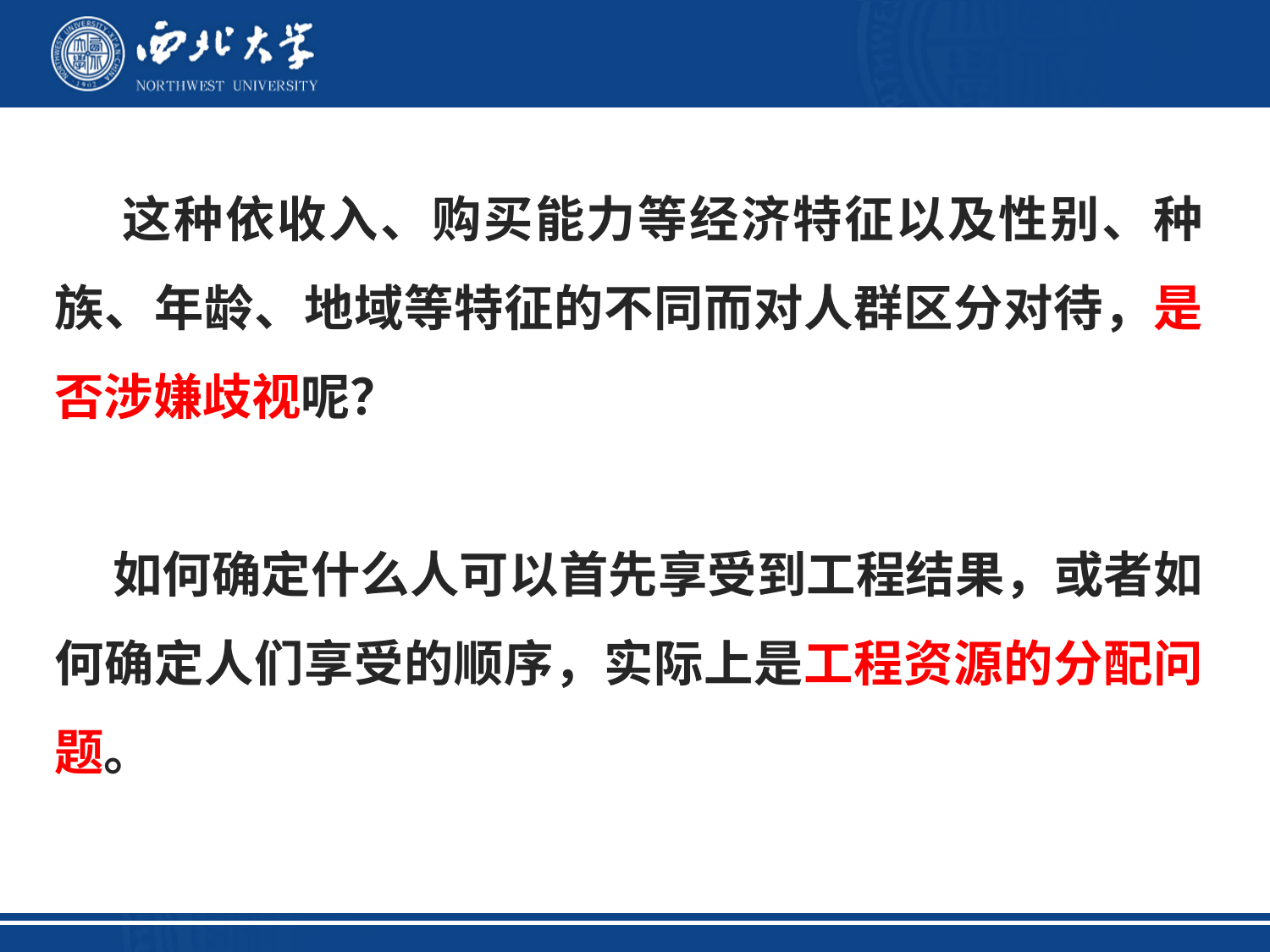

这种依收入、购买能力等经济特征以及性别、种族、年龄、地域等特征的不同而对人群区分对待，是否涉嫌歧视呢？

    如何确定什么人可以首先享受到工程结果，或者如何确定人们享受的顺序，实际上是工程资源的分配问题。